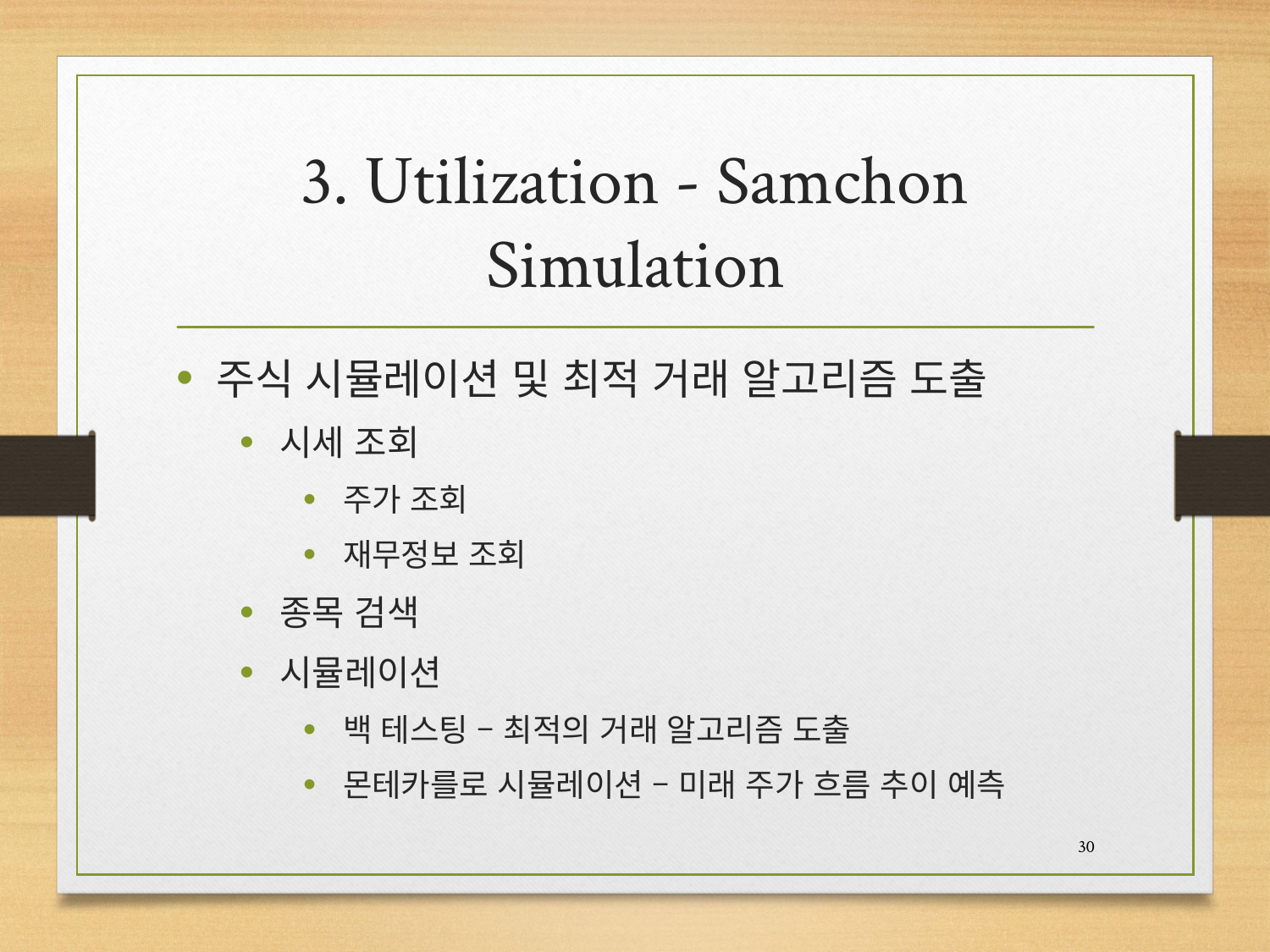

# 3. Utilization - Samchon Simulation
주식 시뮬레이션 및 최적 거래 알고리즘 도출
시세 조회
주가 조회
재무정보 조회
종목 검색
시뮬레이션
백 테스팅 – 최적의 거래 알고리즘 도출
몬테카를로 시뮬레이션 – 미래 주가 흐름 추이 예측

30